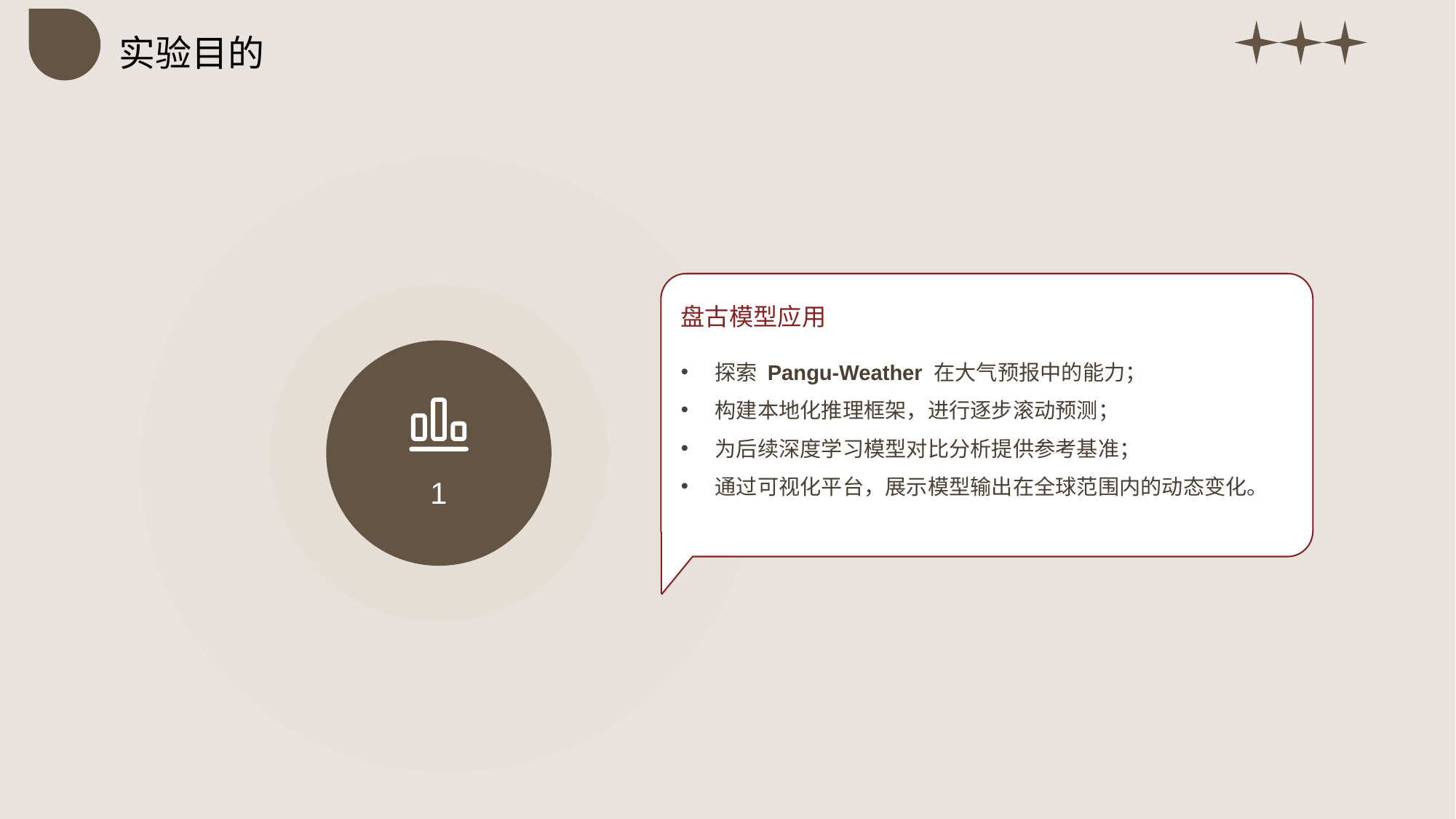

实验目的

盘古模型应用

探索 Pangu-Weather 在大气预报中的能力；
构建本地化推理框架，进行逐步滚动预测；
为后续深度学习模型对比分析提供参考基准；
通过可视化平台，展示模型输出在全球范围内的动态变化。

1